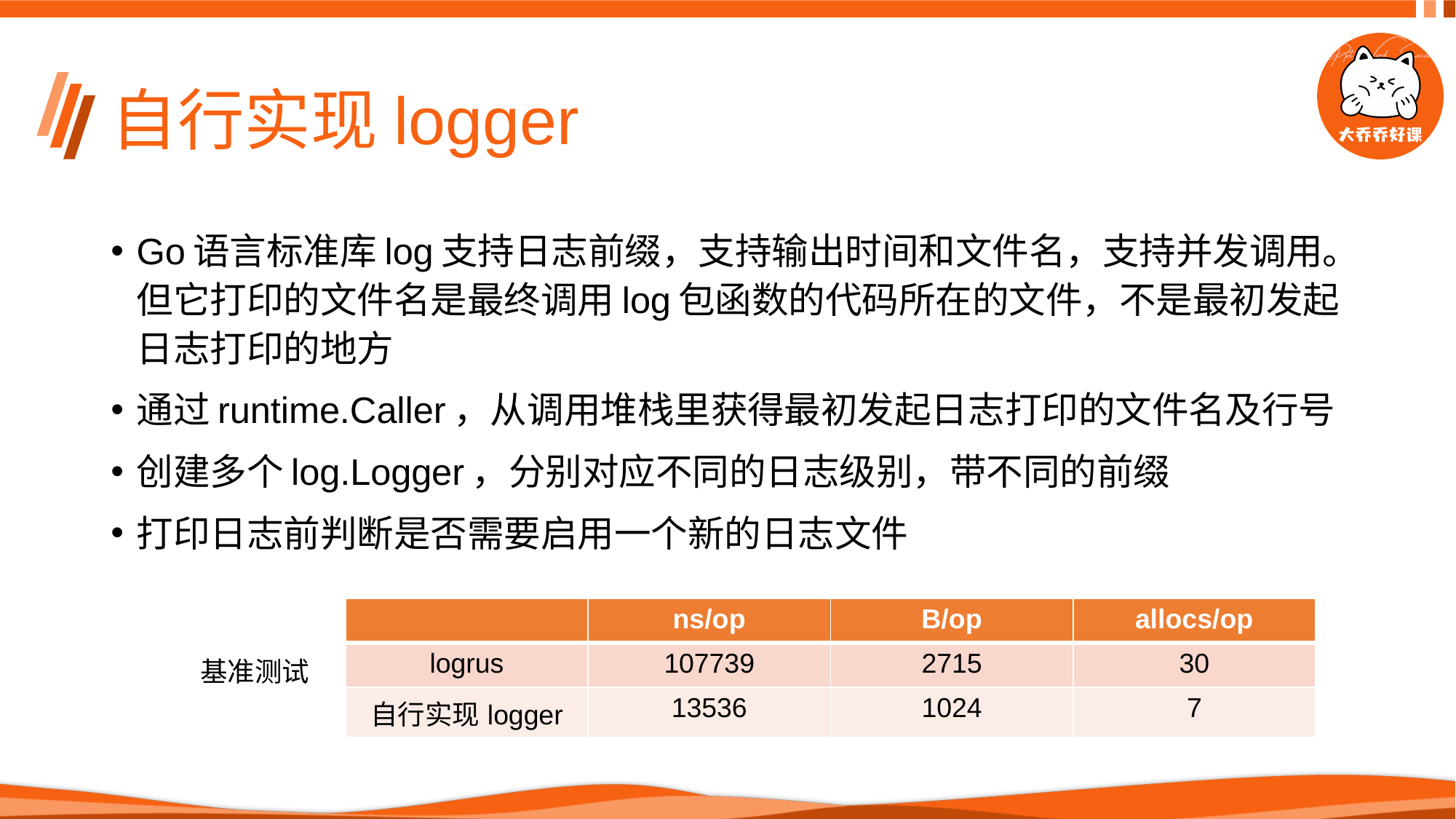

# 自行实现logger
Go语言标准库log支持日志前缀，支持输出时间和文件名，支持并发调用。但它打印的文件名是最终调用log包函数的代码所在的文件，不是最初发起日志打印的地方
通过runtime.Caller，从调用堆栈里获得最初发起日志打印的文件名及行号
创建多个log.Logger，分别对应不同的日志级别，带不同的前缀
打印日志前判断是否需要启用一个新的日志文件
|  | ns/op | B/op | allocs/op |
| --- | --- | --- | --- |
| logrus | 107739 | 2715 | 30 |
| 自行实现logger | 13536 | 1024 | 7 |
基准测试